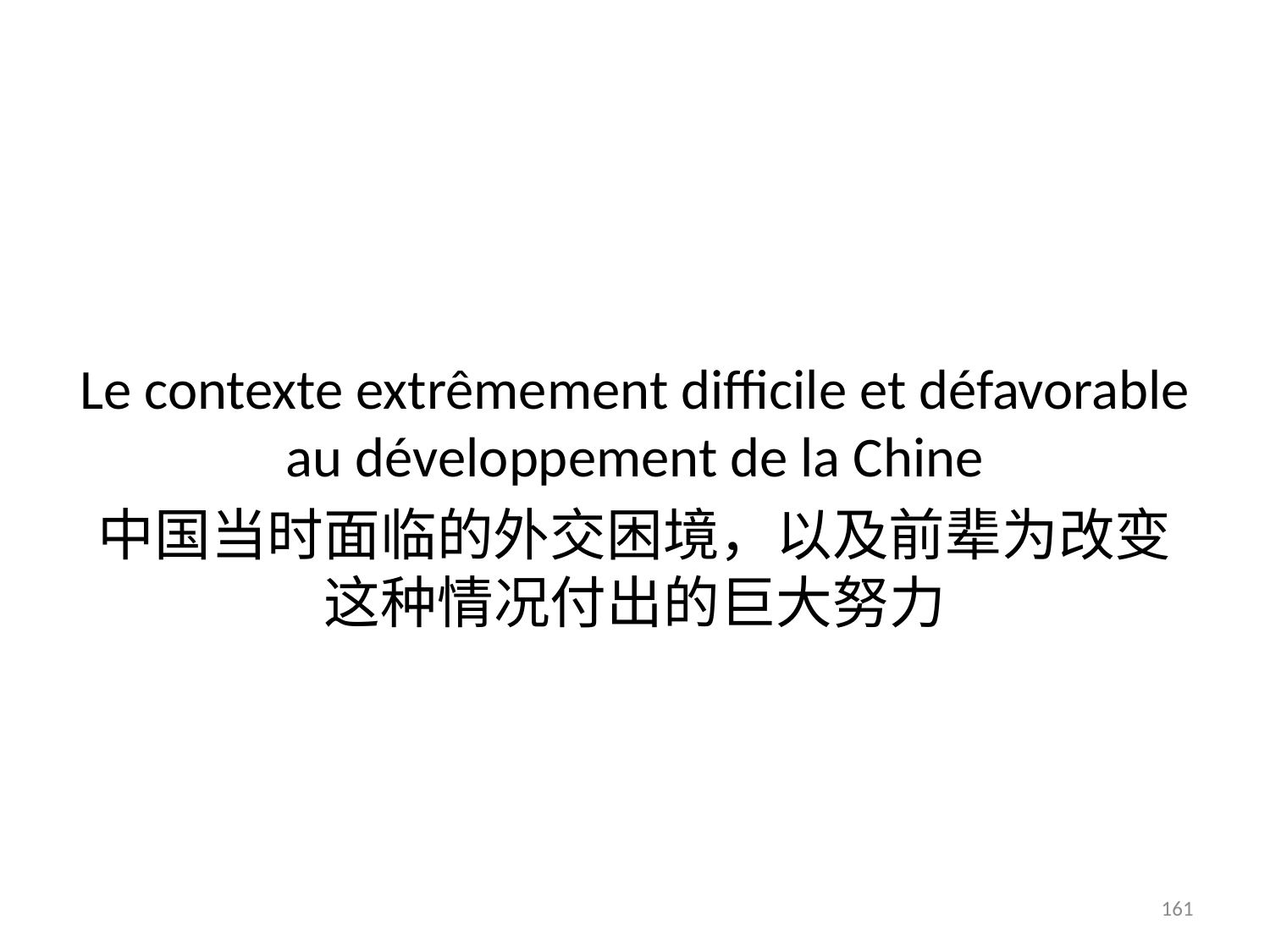

#
Le contexte extrêmement difficile et défavorable au développement de la Chine
中国当时面临的外交困境，以及前辈为改变这种情况付出的巨大努力
161